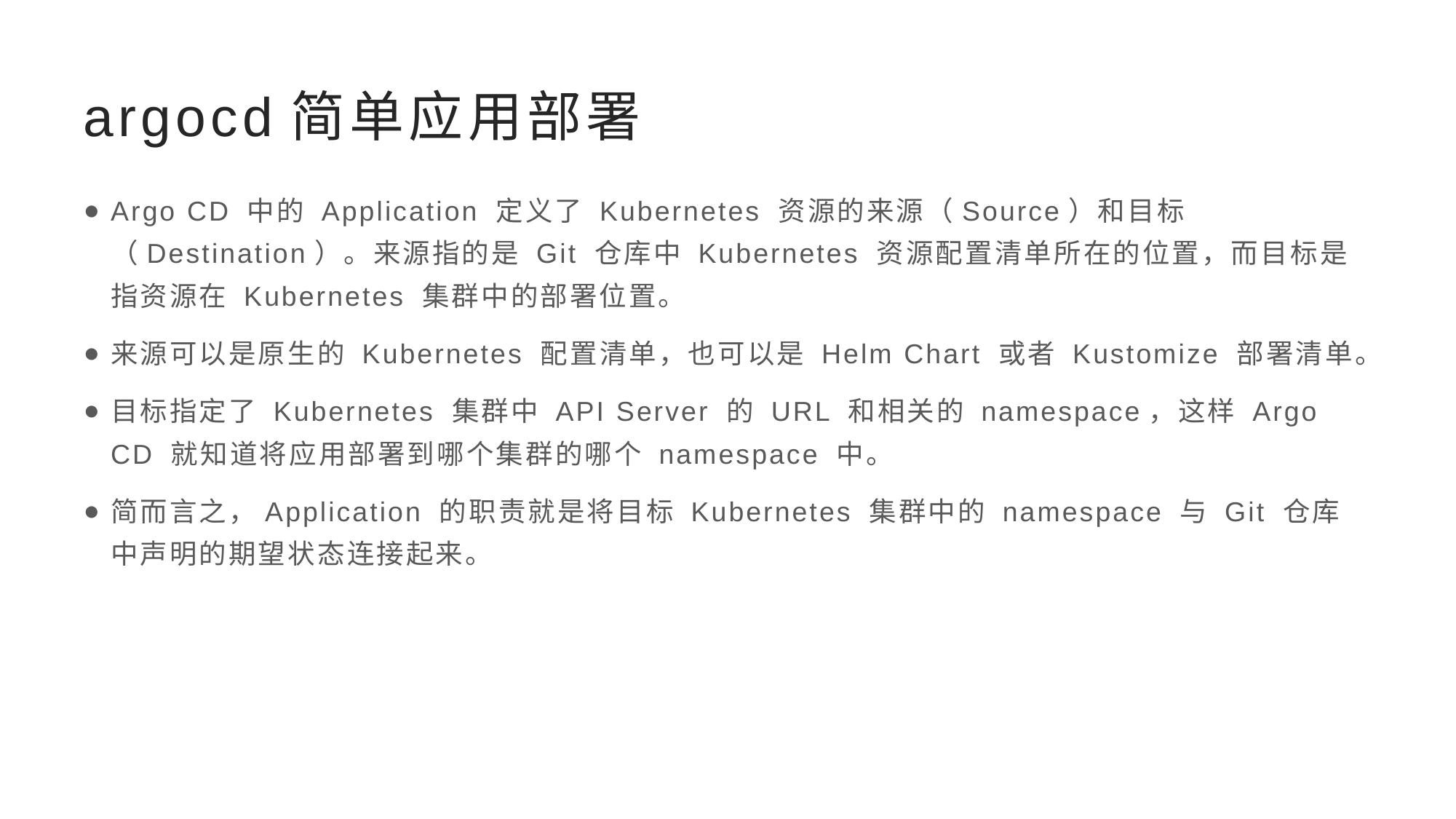

# argocd简单应用部署
Argo CD 中的 Application 定义了 Kubernetes 资源的来源（Source）和目标（Destination）。来源指的是 Git 仓库中 Kubernetes 资源配置清单所在的位置，而目标是指资源在 Kubernetes 集群中的部署位置。
来源可以是原生的 Kubernetes 配置清单，也可以是 Helm Chart 或者 Kustomize 部署清单。
目标指定了 Kubernetes 集群中 API Server 的 URL 和相关的 namespace，这样 Argo CD 就知道将应用部署到哪个集群的哪个 namespace 中。
简而言之，Application 的职责就是将目标 Kubernetes 集群中的 namespace 与 Git 仓库中声明的期望状态连接起来。